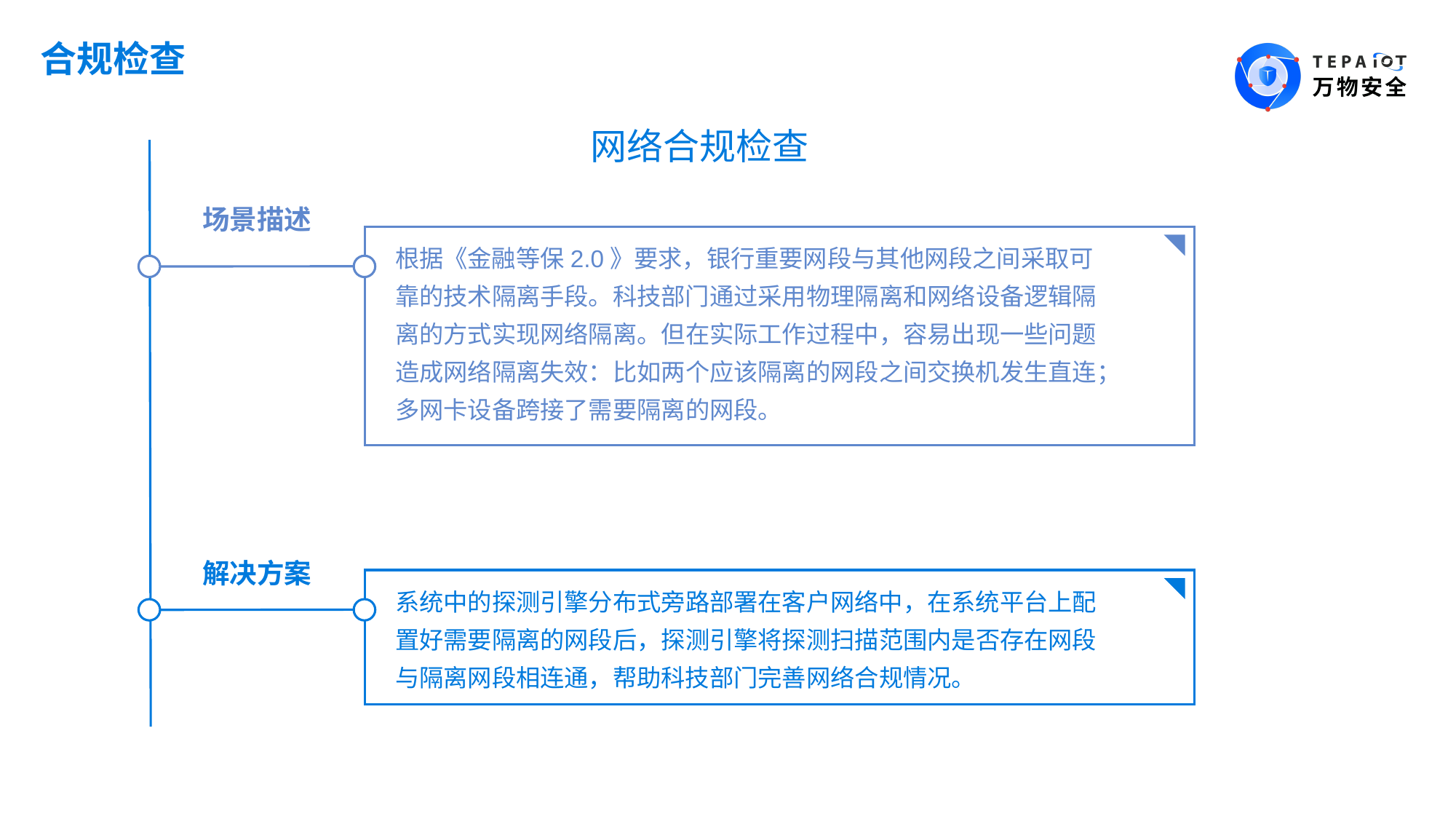

合规检查
网络合规检查
场景描述

根据《金融等保2.0》要求，银行重要网段与其他网段之间采取可靠的技术隔离手段。科技部门通过采用物理隔离和网络设备逻辑隔离的方式实现网络隔离。但在实际工作过程中，容易出现一些问题造成网络隔离失效：比如两个应该隔离的网段之间交换机发生直连；多网卡设备跨接了需要隔离的网段。

解决方案

系统中的探测引擎分布式旁路部署在客户网络中，在系统平台上配置好需要隔离的网段后，探测引擎将探测扫描范围内是否存在网段与隔离网段相连通，帮助科技部门完善网络合规情况。